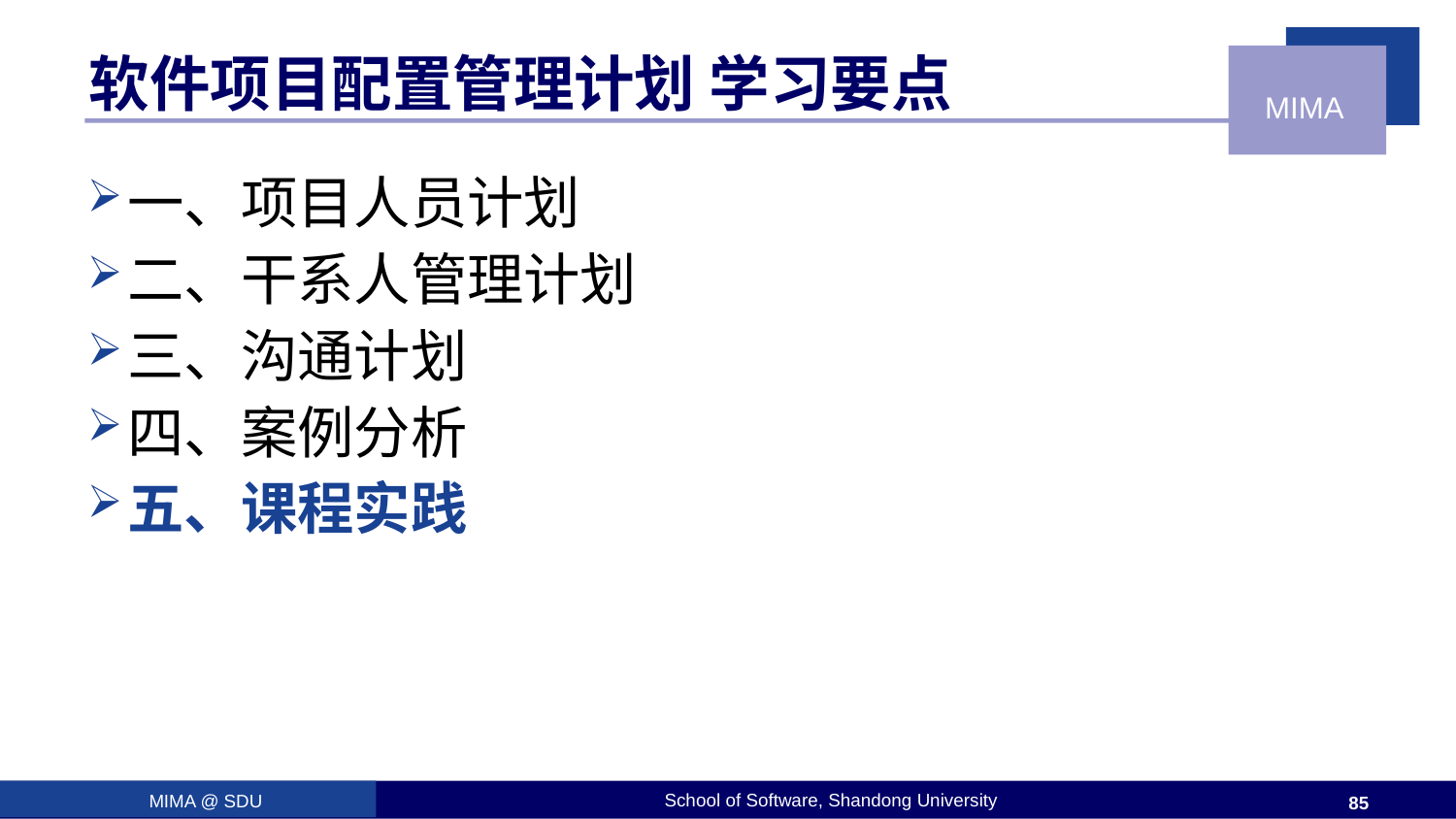

# 软件项目配置管理计划 学习要点
一、项目人员计划
二、干系人管理计划
三、沟通计划
四、案例分析
五、课程实践